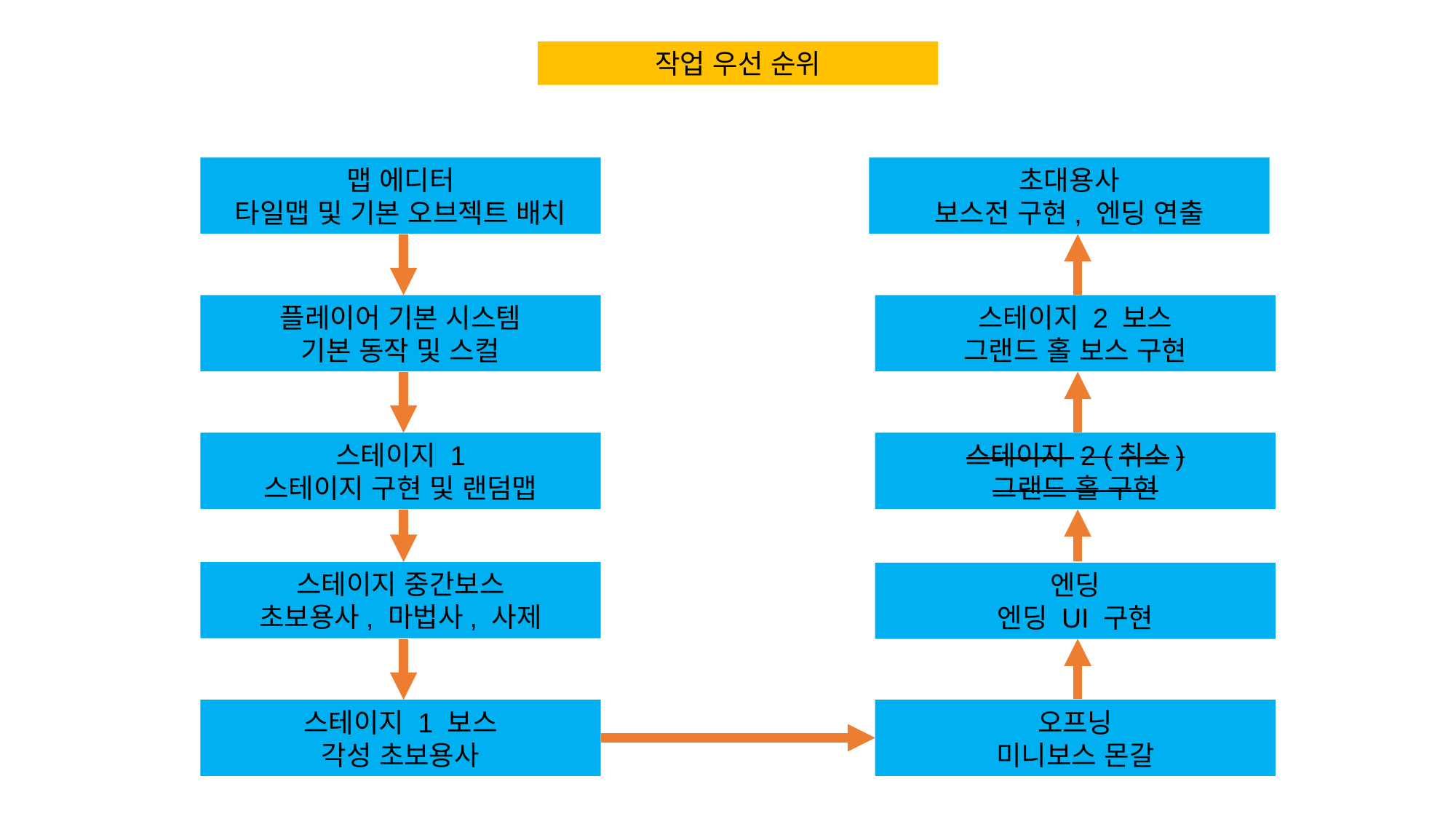

작업 우선 순위
맵 에디터
타일맵 및 기본 오브젝트 배치
초대용사
보스전 구현, 엔딩 연출
플레이어 기본 시스템
기본 동작 및 스컬
스테이지 2 보스
그랜드 홀 보스 구현
스테이지 1
스테이지 구현 및 랜덤맵
스테이지 2 (취소)
그랜드 홀 구현
스테이지 중간보스
초보용사, 마법사, 사제
엔딩
엔딩 UI 구현
스테이지 1 보스
각성 초보용사
오프닝
미니보스 몬갈